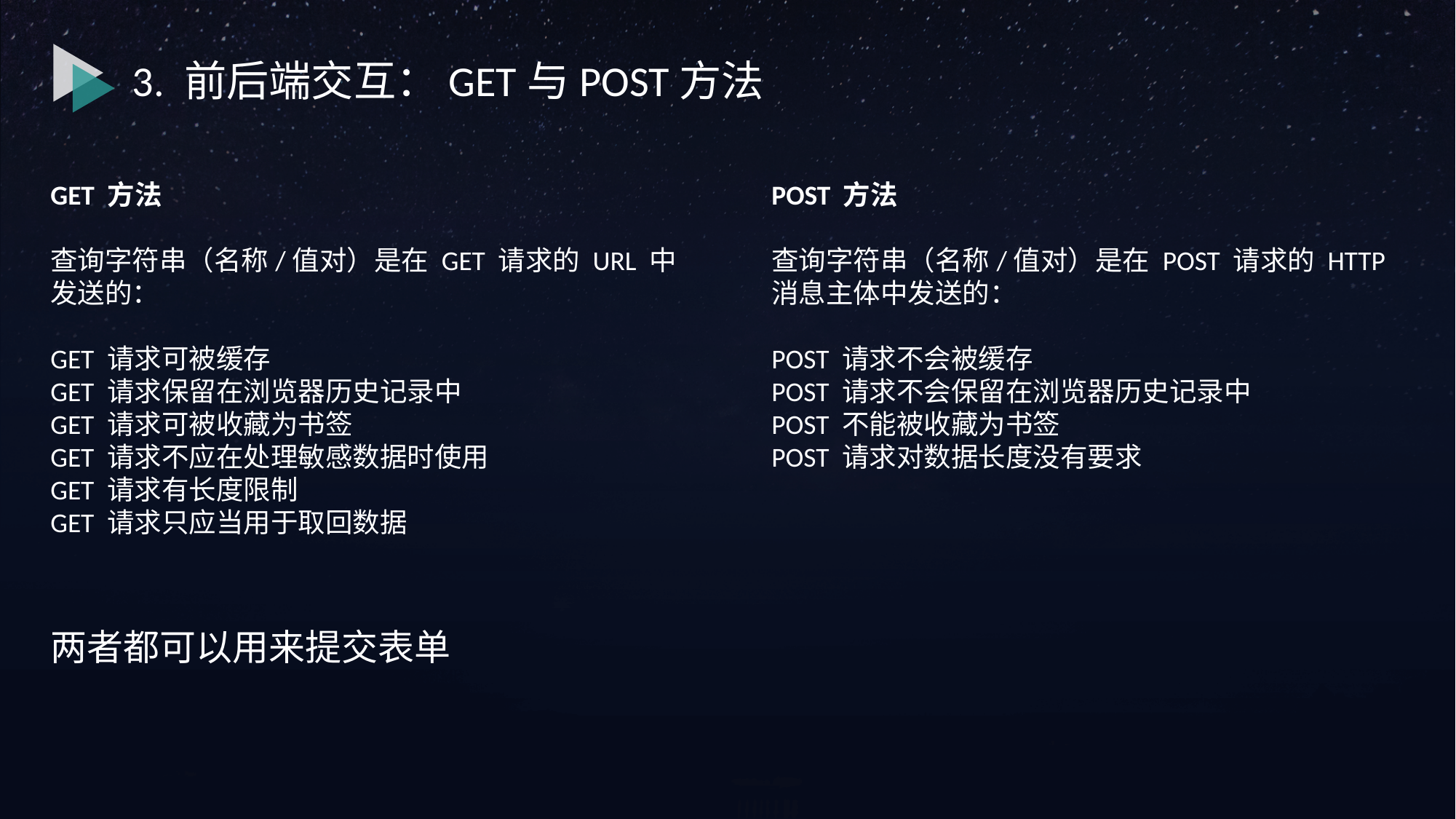

3. 前后端交互：GET与POST方法
GET 方法

查询字符串（名称/值对）是在 GET 请求的 URL 中发送的：

GET 请求可被缓存
GET 请求保留在浏览器历史记录中
GET 请求可被收藏为书签
GET 请求不应在处理敏感数据时使用
GET 请求有长度限制
GET 请求只应当用于取回数据
POST 方法

查询字符串（名称/值对）是在 POST 请求的 HTTP 消息主体中发送的：

POST 请求不会被缓存
POST 请求不会保留在浏览器历史记录中
POST 不能被收藏为书签
POST 请求对数据长度没有要求
两者都可以用来提交表单